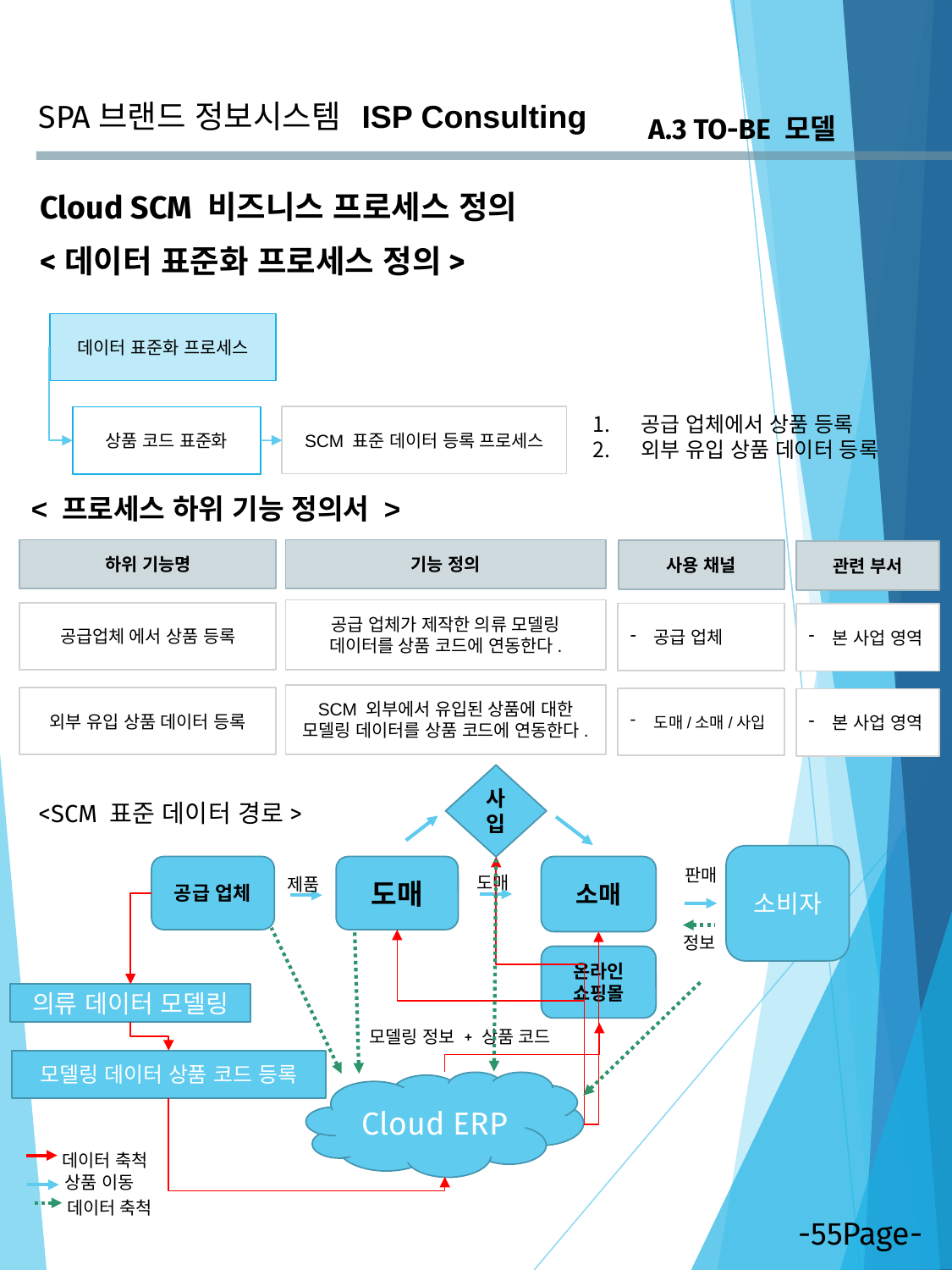

SPA브랜드 정보시스템
ISP Consulting
A.3 TO-BE 모델
Cloud SCM 비즈니스 프로세스 정의
<데이터 표준화 프로세스 정의>
데이터 표준화 프로세스
공급 업체에서 상품 등록
외부 유입 상품 데이터 등록
SCM 표준 데이터 등록 프로세스
상품 코드 표준화
< 프로세스 하위 기능 정의서 >
기능 정의
하위 기능명
사용 채널
관련 부서
공급 업체가 제작한 의류 모델링 데이터를 상품 코드에 연동한다.
공급업체 에서 상품 등록
공급 업체
본 사업 영역
SCM 외부에서 유입된 상품에 대한 모델링 데이터를 상품 코드에 연동한다.
외부 유입 상품 데이터 등록
도매/소매/사입
본 사업 영역
사입
<SCM 표준 데이터 경로>
소비자
공급 업체
도매
소매
판매
도매
제품
정보
온라인
쇼핑몰
의류 데이터 모델링
모델링 정보 + 상품 코드
모델링 데이터 상품 코드 등록
Cloud ERP
데이터 축척
상품 이동
데이터 축척
-55Page-